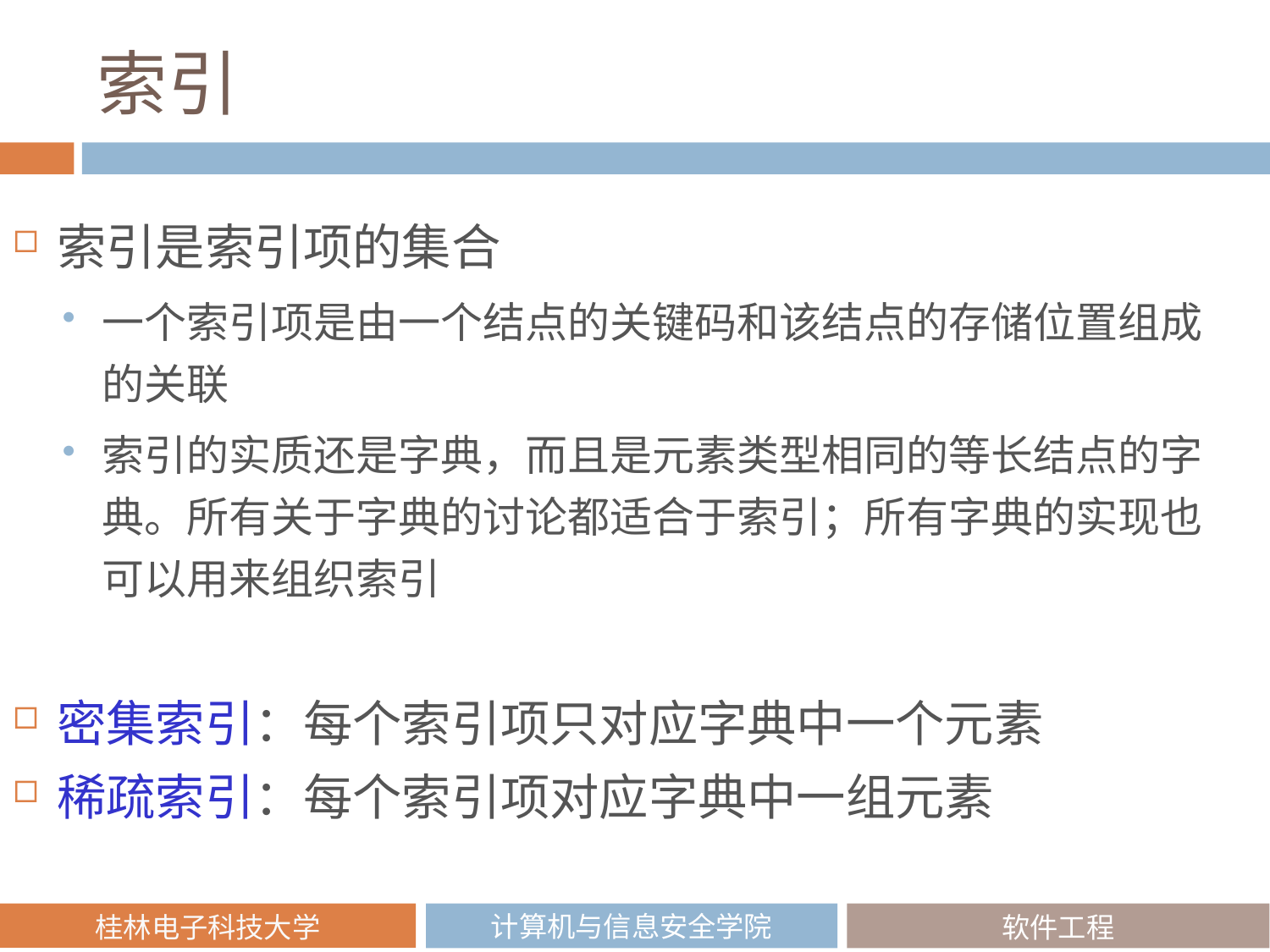

# 索引
索引是索引项的集合
一个索引项是由一个结点的关键码和该结点的存储位置组成的关联
索引的实质还是字典，而且是元素类型相同的等长结点的字典。所有关于字典的讨论都适合于索引；所有字典的实现也可以用来组织索引

密集索引：每个索引项只对应字典中一个元素
稀疏索引：每个索引项对应字典中一组元素